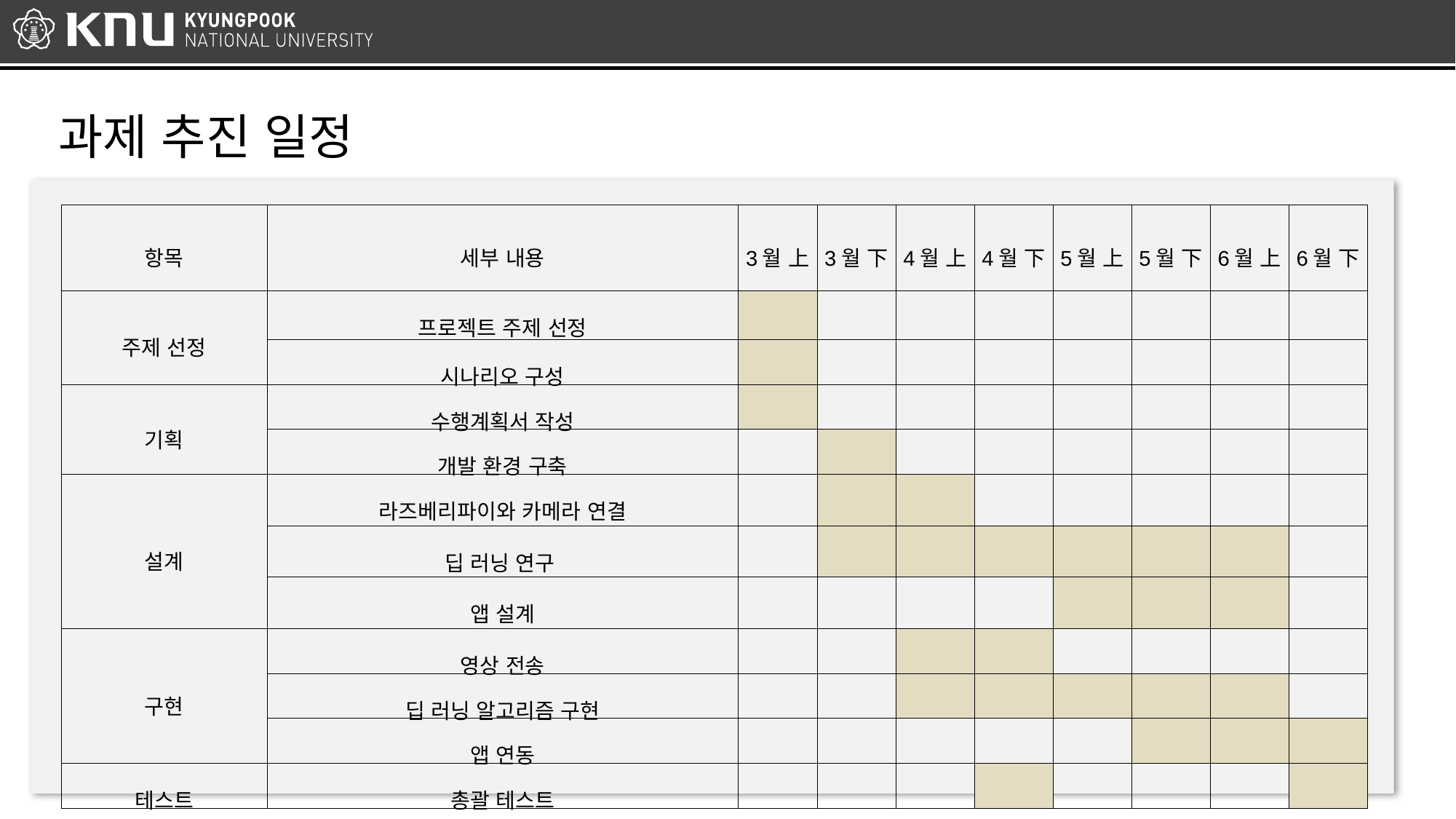

과제 추진 일정

용

| 항목 | 세부 내용 | 3월 上 | 3월 下 | 4월 上 | 4월 下 | 5월 上 | 5월 下 | 6월 上 | 6월 下 |
| --- | --- | --- | --- | --- | --- | --- | --- | --- | --- |
| 주제 선정 | 프로젝트 주제 선정 |  |  |  |  |  |  |  |  |
|  | 시나리오 구성 |  |  |  |  |  |  |  |  |
| 기획 | 수행계획서 작성 |  |  |  |  |  |  |  |  |
|  | 개발 환경 구축 |  |  |  |  |  |  |  |  |
| 설계 | 라즈베리파이와 카메라 연결 |  |  |  |  |  |  |  |  |
|  | 딥 러닝 연구 |  |  |  |  |  |  |  |  |
|  | 앱 설계 |  |  |  |  |  |  |  |  |
| 구현 | 영상 전송 |  |  |  |  |  |  |  |  |
|  | 딥 러닝 알고리즘 구현 |  |  |  |  |  |  |  |  |
|  | 앱 연동 |  |  |  |  |  |  |  |  |
| 테스트 | 총괄 테스트 |  |  |  |  |  |  |  |  |